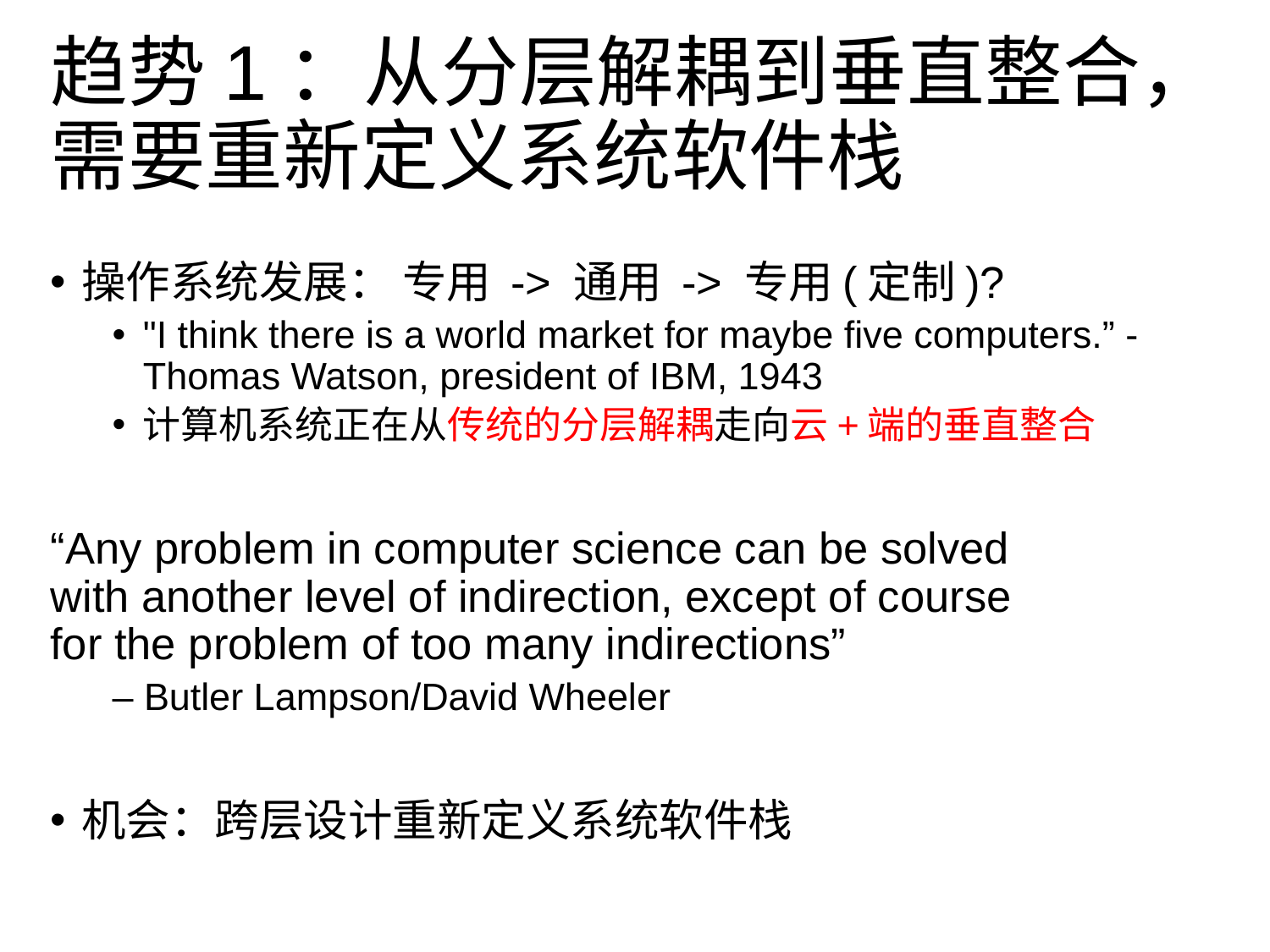

# 趋势1：从分层解耦到垂直整合，需要重新定义系统软件栈
操作系统发展： 专用 -> 通用 -> 专用(定制)?
"I think there is a world market for maybe five computers.” -  Thomas Watson, president of IBM, 1943
计算机系统正在从传统的分层解耦走向云+端的垂直整合

“Any problem in computer science can be solved
with another level of indirection, except of course
for the problem of too many indirections”
– Butler Lampson/David Wheeler

机会：跨层设计重新定义系统软件栈